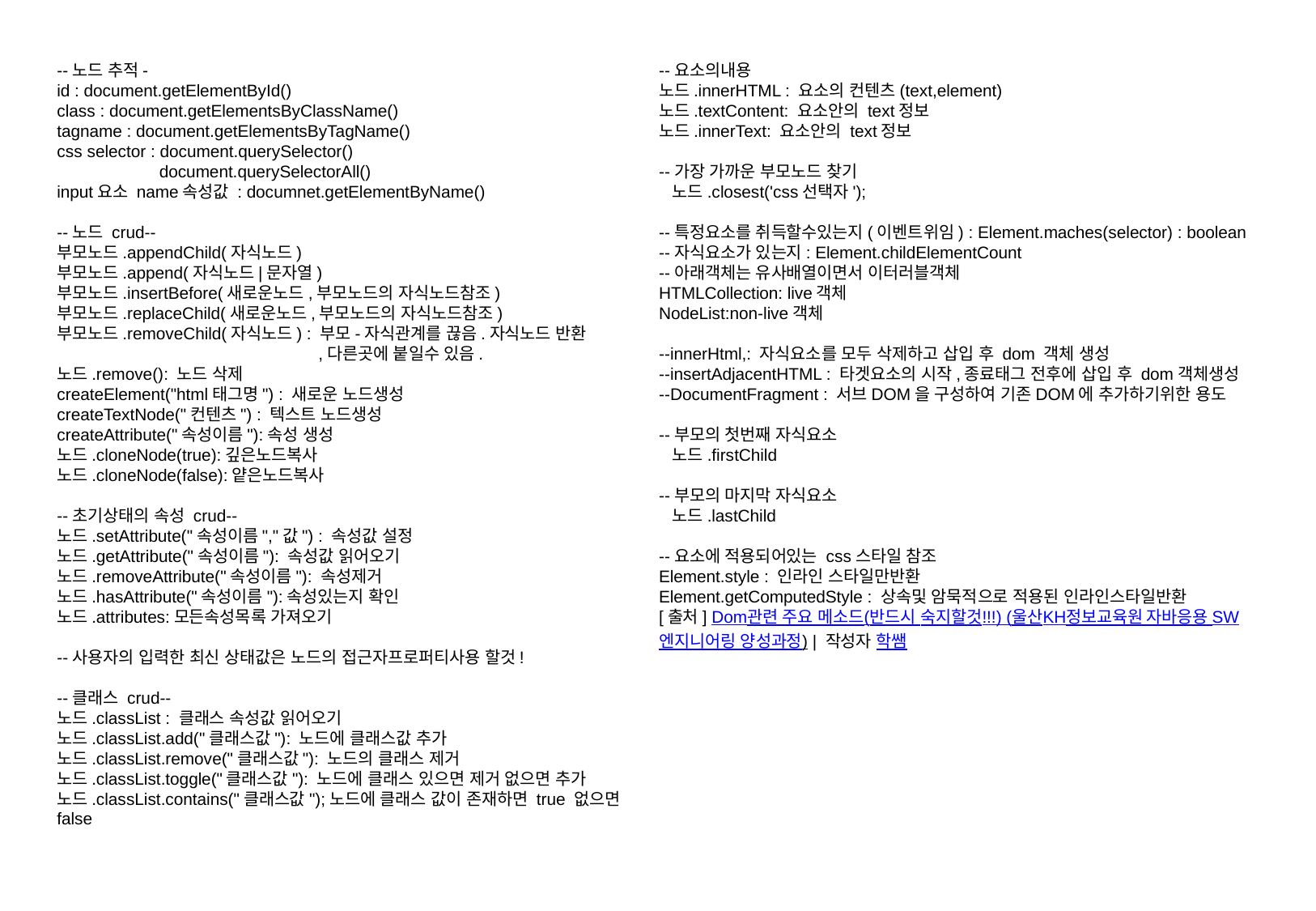

--노드 추적-
id : document.getElementById()
class : document.getElementsByClassName()
tagname : document.getElementsByTagName()
css selector : document.querySelector()
                      document.querySelectorAll()
input요소 name속성값 : documnet.getElementByName()

--노드 crud--
부모노드.appendChild(자식노드)
부모노드.append(자식노드|문자열)
부모노드.insertBefore(새로운노드,부모노드의 자식노드참조)
부모노드.replaceChild(새로운노드,부모노드의 자식노드참조)
부모노드.removeChild(자식노드) : 부모-자식관계를 끊음.자식노드 반환
		    ,다른곳에 붙일수 있음.
노드.remove(): 노드 삭제
createElement("html태그명") : 새로운 노드생성
createTextNode("컨텐츠") : 텍스트 노드생성
createAttribute("속성이름"):속성 생성
노드.cloneNode(true):깊은노드복사
노드.cloneNode(false):얕은노드복사

--초기상태의 속성 crud--
노드.setAttribute("속성이름","값") : 속성값 설정
노드.getAttribute("속성이름"): 속성값 읽어오기
노드.removeAttribute("속성이름"): 속성제거
노드.hasAttribute("속성이름"):속성있는지 확인
노드.attributes:모든속성목록 가져오기

--사용자의 입력한 최신 상태값은 노드의 접근자프로퍼티사용 할것!

--클래스 crud--
노드.classList : 클래스 속성값 읽어오기
노드.classList.add("클래스값"): 노드에 클래스값 추가
노드.classList.remove("클래스값"): 노드의 클래스 제거
노드.classList.toggle("클래스값"): 노드에 클래스 있으면 제거 없으면 추가
노드.classList.contains("클래스값");노드에 클래스 값이 존재하면 true 없으면false

--요소의내용
노드.innerHTML : 요소의 컨텐츠(text,element)
노드.textContent: 요소안의 text정보
노드.innerText: 요소안의 text정보

--가장 가까운 부모노드 찾기
  노드.closest('css선택자');

--특정요소를 취득할수있는지(이벤트위임) : Element.maches(selector) : boolean
--자식요소가 있는지: Element.childElementCount
--아래객체는 유사배열이면서 이터러블객체
HTMLCollection: live객체
NodeList:non-live객체

--innerHtml,: 자식요소를 모두 삭제하고 삽입 후 dom 객체 생성
--insertAdjacentHTML : 타겟요소의 시작,종료태그 전후에 삽입 후 dom객체생성
--DocumentFragment : 서브DOM을 구성하여 기존DOM에 추가하기위한 용도

--부모의 첫번째 자식요소
  노드.firstChild

--부모의 마지막 자식요소
  노드.lastChild
--요소에 적용되어있는 css스타일 참조
Element.style : 인라인 스타일만반환
Element.getComputedStyle : 상속및 암묵적으로 적용된 인라인스타일반환
[출처] Dom관련 주요 메소드(반드시 숙지할것!!!) (울산KH정보교육원 자바응용 SW엔지니어링 양성과정) | 작성자 학쌤